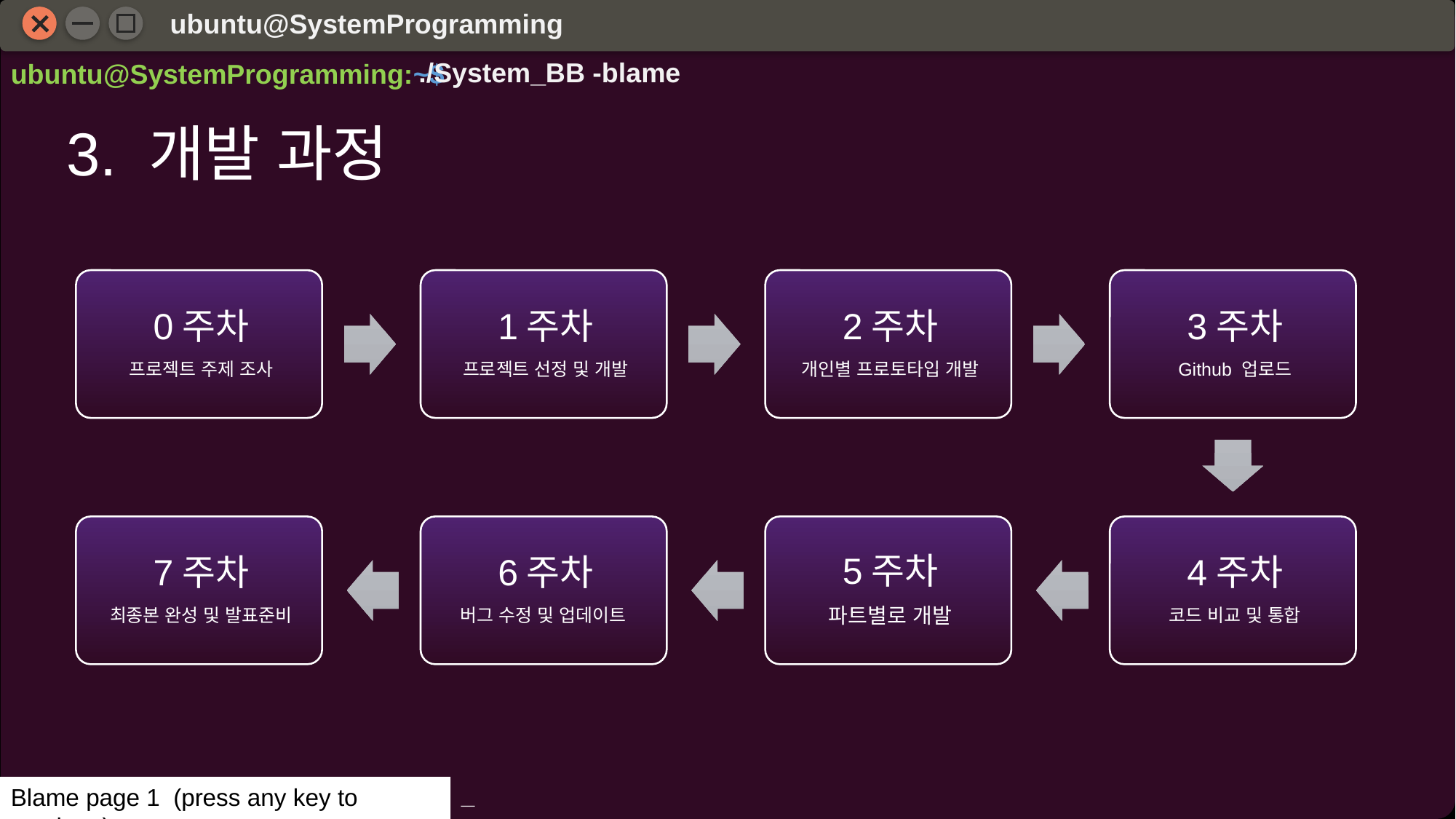

ubuntu@SystemProgramming
./System_BB -blame
ubuntu@SystemProgramming:~$
3. 개발 과정
0주차
프로젝트 주제 조사

1주차
프로젝트 선정 및 개발

2주차
개인별 프로토타입 개발

3주차
Github 업로드

4주차
코드 비교 및 통합

5주차
파트별로 개발

6주차
버그 수정 및 업데이트

7주차
최종본 완성 및 발표준비
_
Blame page 1  (press any key to continue)